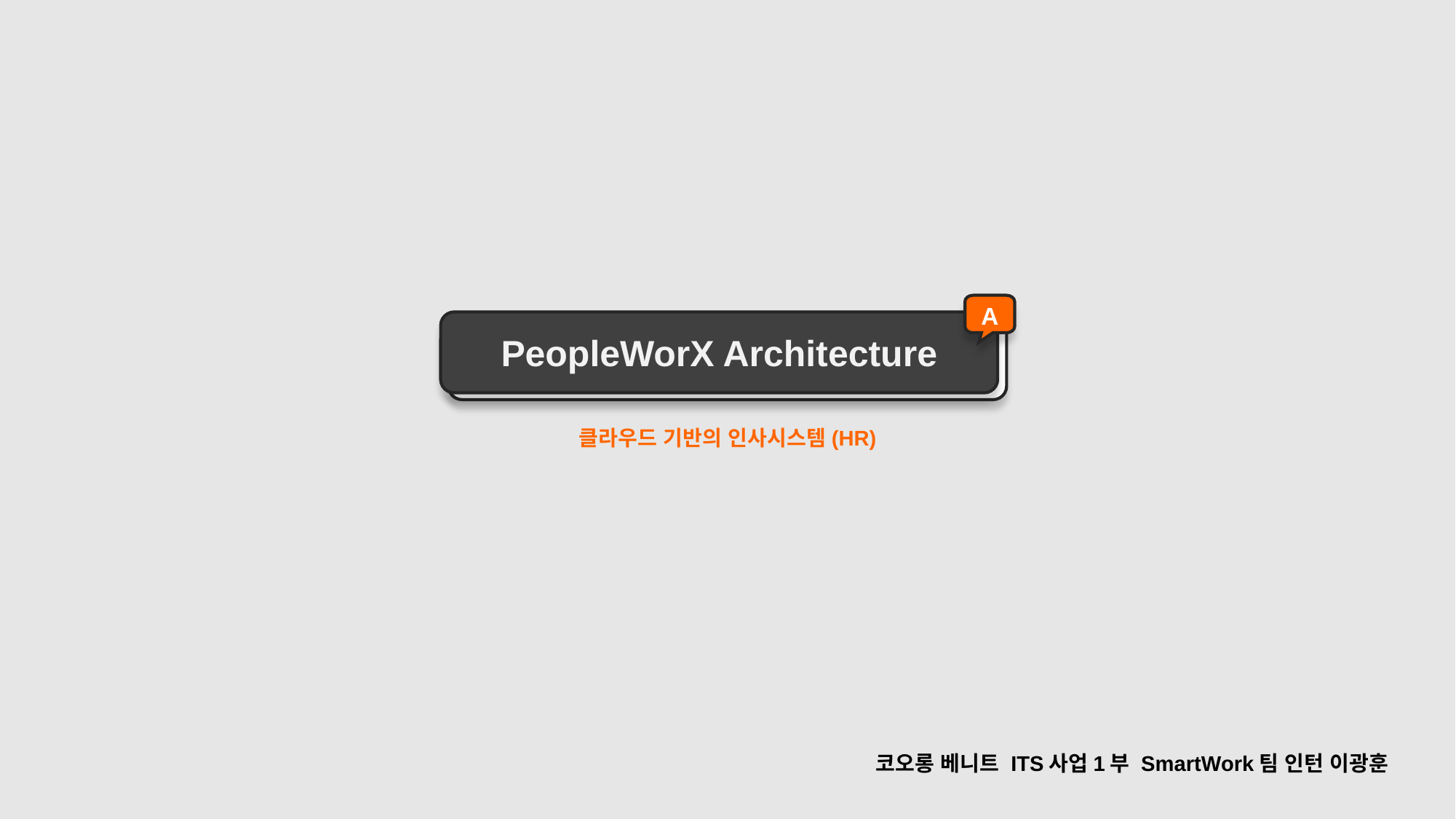

A
PeopleWorX Architecture

클라우드 기반의 인사시스템(HR)
코오롱 베니트 ITS사업1부 SmartWork팀 인턴 이광훈